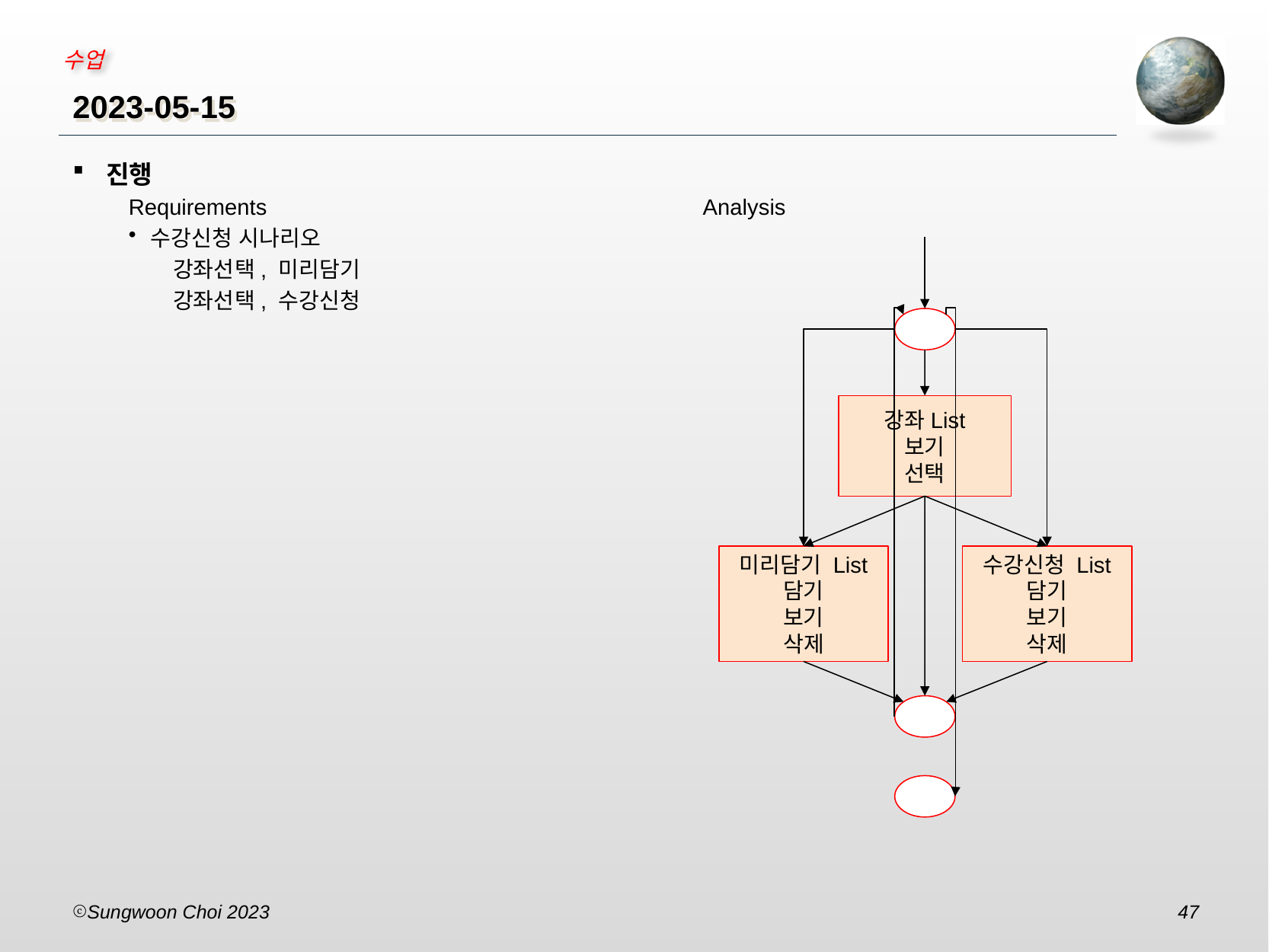

# 2023-05-15

Analysis

진행
Requirements
수강신청 시나리오
강좌선택, 미리담기
강좌선택, 수강신청

강좌List
보기
선택
수강신청 List
담기
보기
삭제
미리담기 List
담기
보기
삭제

Sungwoon Choi 2023
47